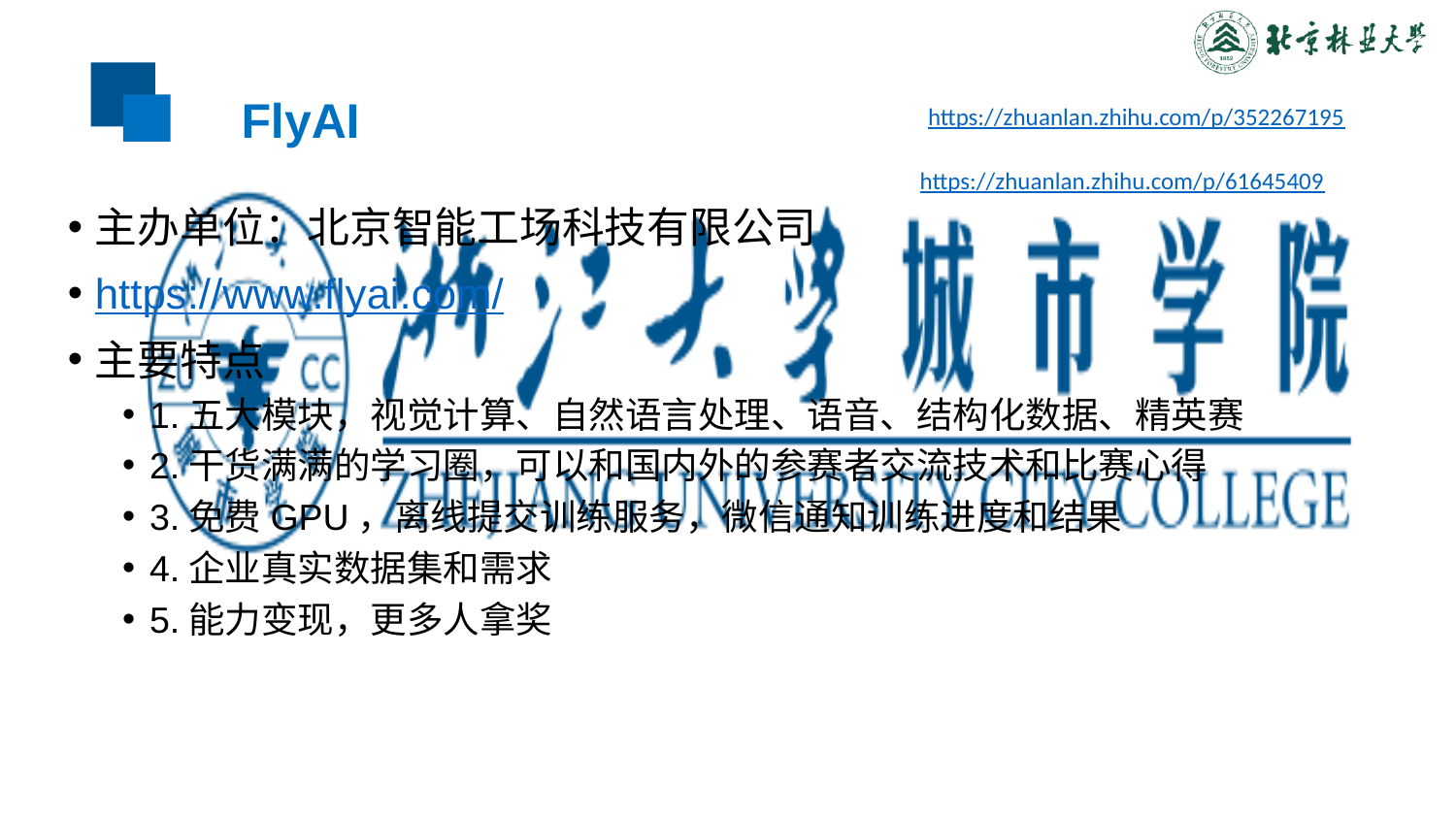

# FlyAI

https://zhuanlan.zhihu.com/p/352267195
https://zhuanlan.zhihu.com/p/61645409
主办单位：北京智能工场科技有限公司
https://www.flyai.com/
主要特点
1.五大模块，视觉计算、自然语言处理、语音、结构化数据、精英赛
2.干货满满的学习圈，可以和国内外的参赛者交流技术和比赛心得
3.免费GPU，离线提交训练服务，微信通知训练进度和结果
4.企业真实数据集和需求
5.能力变现，更多人拿奖